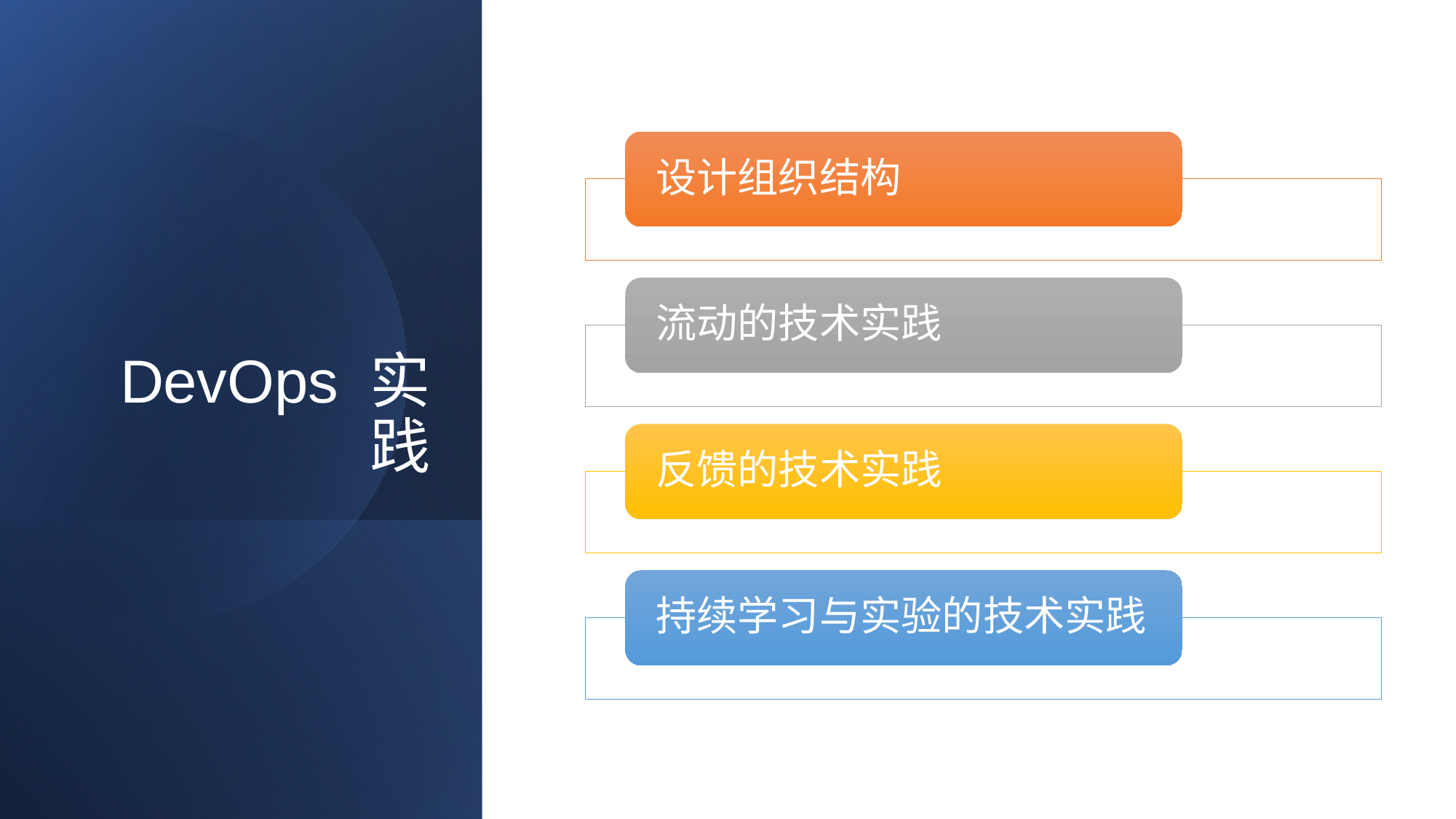

设计组织结构
流动的技术实践
反馈的技术实践
持续学习与实验的技术实践

# DevOps 实践